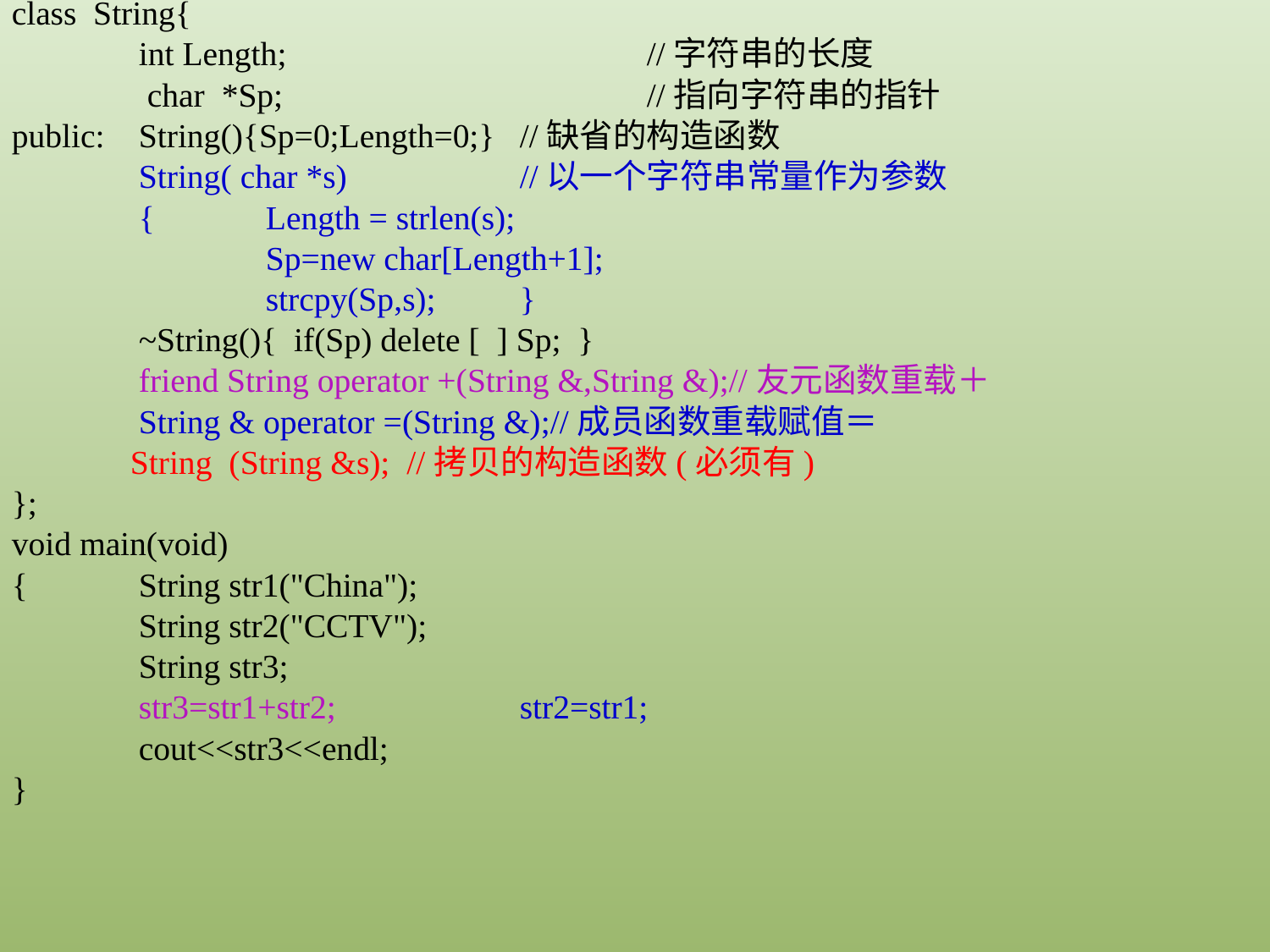

class  String{
	int Length;			//字符串的长度
	 char  *Sp;			//指向字符串的指针
public:	String(){Sp=0;Length=0;}	//缺省的构造函数
	String( char *s)		//以一个字符串常量作为参数
	{	Length = strlen(s);
		Sp=new char[Length+1];
		strcpy(Sp,s);	}
	~String(){  if(Sp) delete [  ] Sp;  }
	friend String operator +(String &,String &);//友元函数重载＋
	String & operator =(String &);//成员函数重载赋值＝
              String  (String &s);  //拷贝的构造函数(必须有)
};
void main(void)
{	String str1("China");
	String str2("CCTV");
	String str3;
	str3=str1+str2;		str2=str1;
	cout<<str3<<endl;
}
882